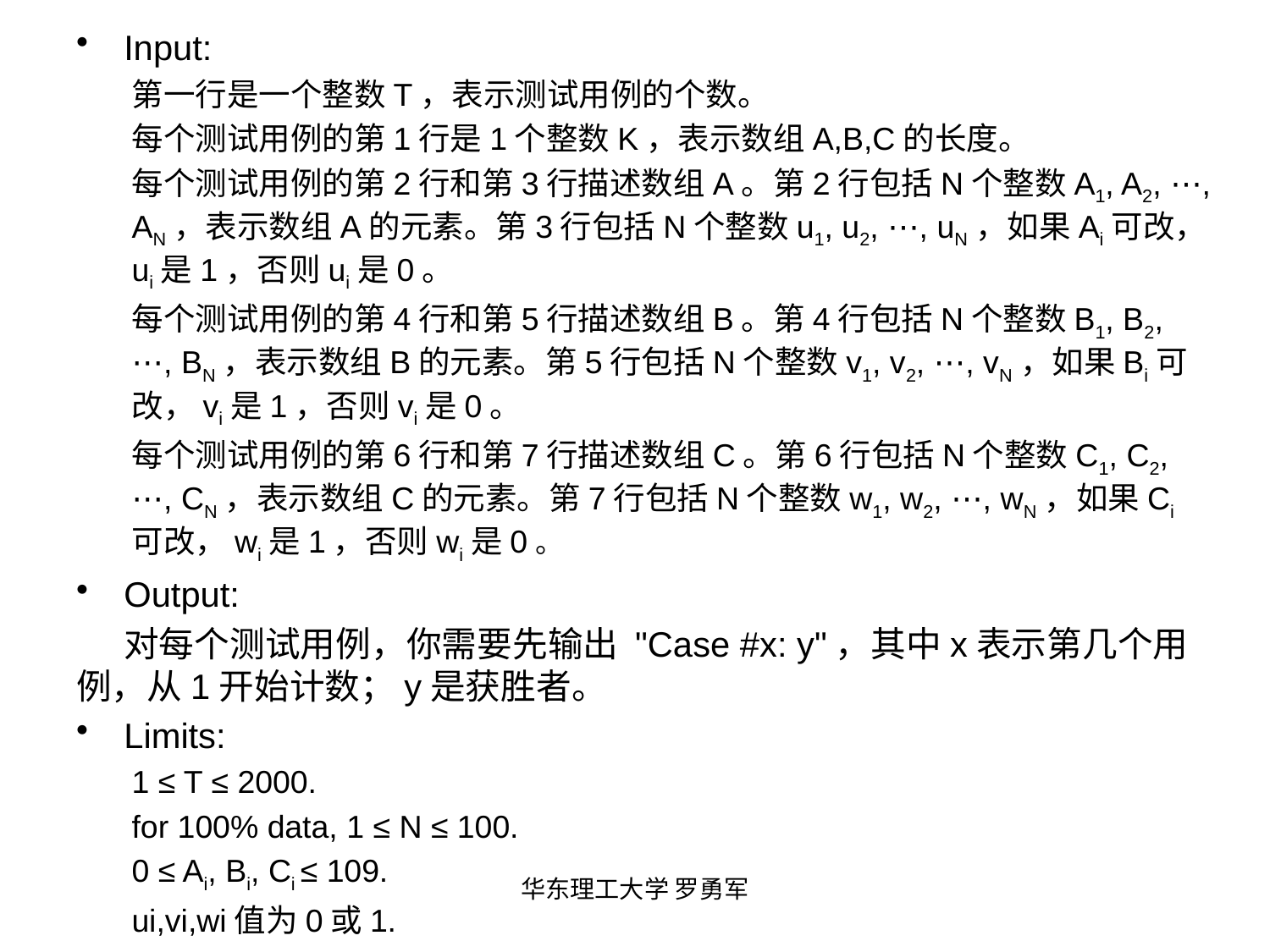

Input:
第一行是一个整数T，表示测试用例的个数。
每个测试用例的第1行是1个整数K，表示数组A,B,C的长度。
每个测试用例的第2行和第3行描述数组A。第2行包括N个整数A1, A2, ⋯, AN，表示数组A的元素。第3行包括N个整数u1, u2, ⋯, uN，如果Ai可改，ui是1，否则ui是0。
每个测试用例的第4行和第5行描述数组B。第4行包括N个整数B1, B2, ⋯, BN，表示数组B的元素。第5行包括N个整数v1, v2, ⋯, vN，如果Bi可改，vi是1，否则vi是0。
每个测试用例的第6行和第7行描述数组C。第6行包括N个整数C1, C2, ⋯, CN，表示数组C的元素。第7行包括N个整数w1, w2, ⋯, wN，如果Ci可改，wi是1，否则wi是0。
Output:
     对每个测试用例，你需要先输出 "Case #x: y"，其中x表示第几个用例，从1开始计数；y是获胜者。
Limits:
1 ≤ T ≤ 2000.
for 100% data, 1 ≤ N ≤ 100.
0 ≤ Ai, Bi, Ci ≤ 109.
ui,vi,wi值为0或1.

华东理工大学 罗勇军